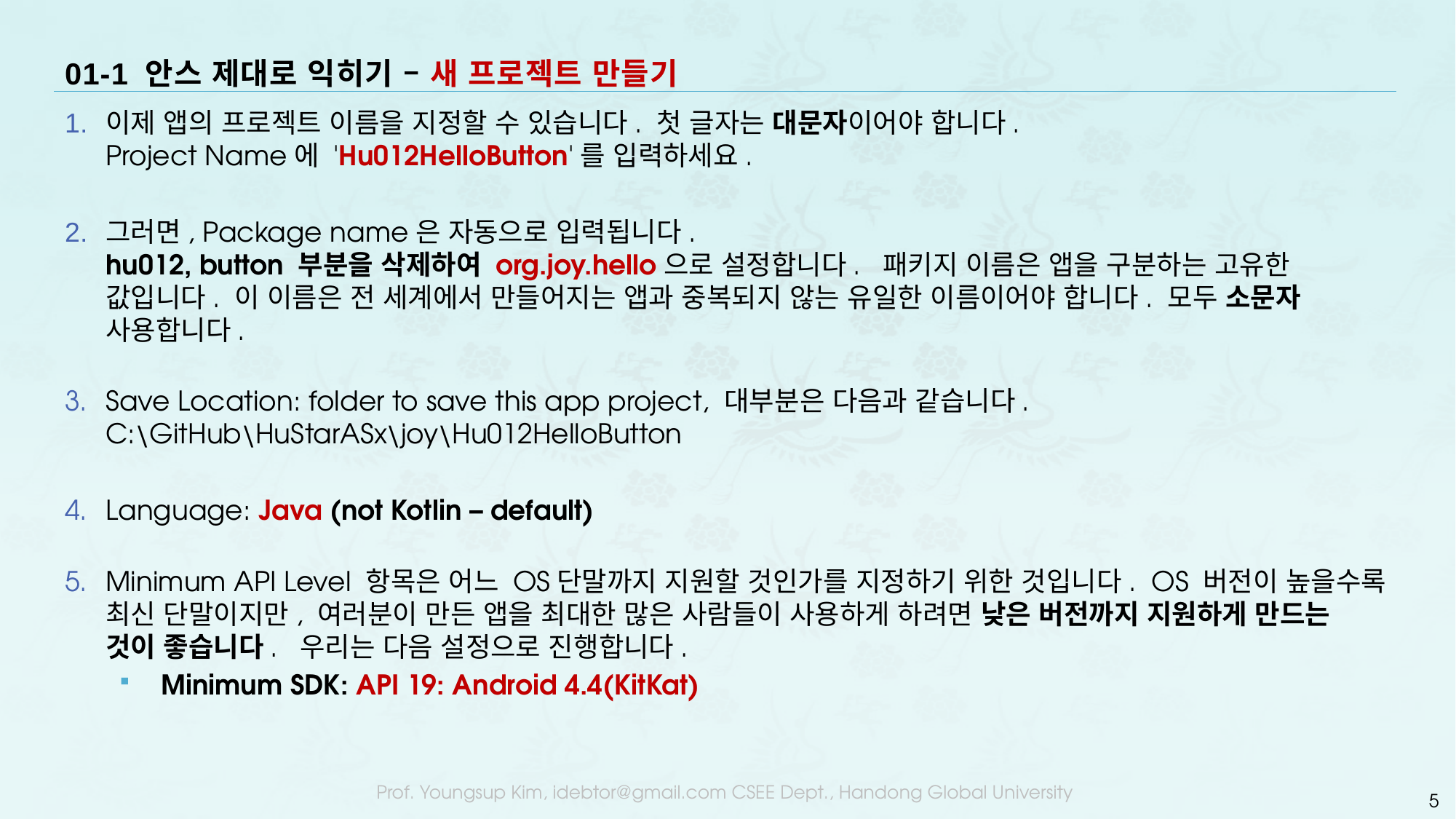

# 01-1 안스 제대로 익히기 – 새 프로젝트 만들기
이제 앱의 프로젝트 이름을 지정할 수 있습니다. 첫 글자는 대문자이어야 합니다.
Project Name에 'Hu012HelloButton'를 입력하세요.

그러면, Package name은 자동으로 입력됩니다.
hu012, button 부분을 삭제하여 org.joy.hello으로 설정합니다.  패키지 이름은 앱을 구분하는 고유한 값입니다. 이 이름은 전 세계에서 만들어지는 앱과 중복되지 않는 유일한 이름이어야 합니다. 모두 소문자 사용합니다.
Save Location: folder to save this app project, 대부분은 다음과 같습니다.
C:\GitHub\HuStarASx\joy\Hu012HelloButton

Language: Java (not Kotlin – default)
Minimum API Level 항목은 어느 OS단말까지 지원할 것인가를 지정하기 위한 것입니다.  OS 버전이 높을수록 최신 단말이지만, 여러분이 만든 앱을 최대한 많은 사람들이 사용하게 하려면 낮은 버전까지 지원하게 만드는 것이 좋습니다.  우리는 다음 설정으로 진행합니다.
 Minimum SDK: API 19: Android 4.4(KitKat)

5